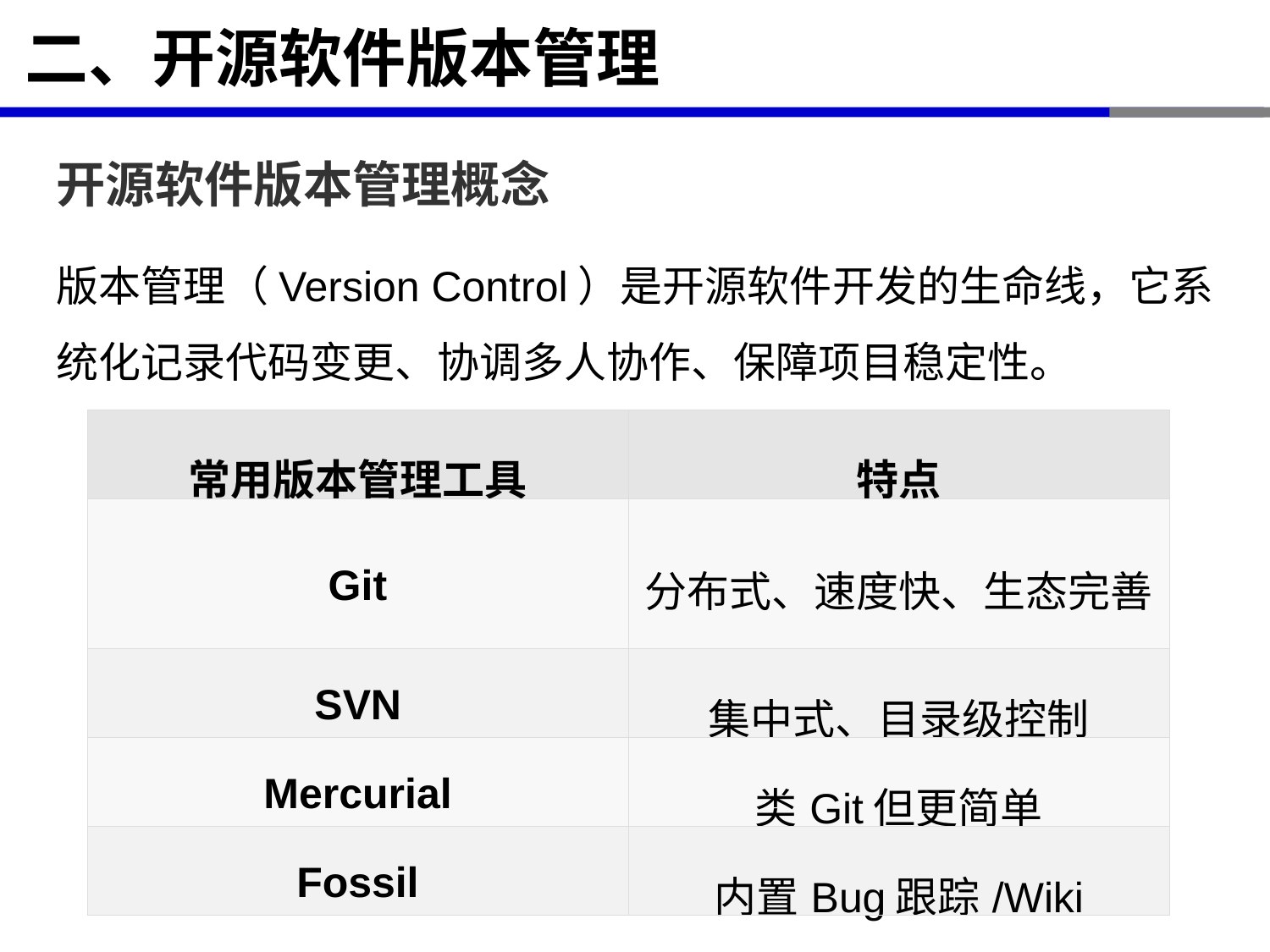

# 二、开源软件版本管理
开源软件版本管理概念
版本管理（Version Control）是开源软件开发的生命线，它系统化记录代码变更、协调多人协作、保障项目稳定性。
| 常用版本管理工具 | 特点 |
| --- | --- |
| Git | 分布式、速度快、生态完善 |
| SVN | 集中式、目录级控制 |
| Mercurial | 类Git但更简单 |
| Fossil | 内置Bug跟踪/Wiki |